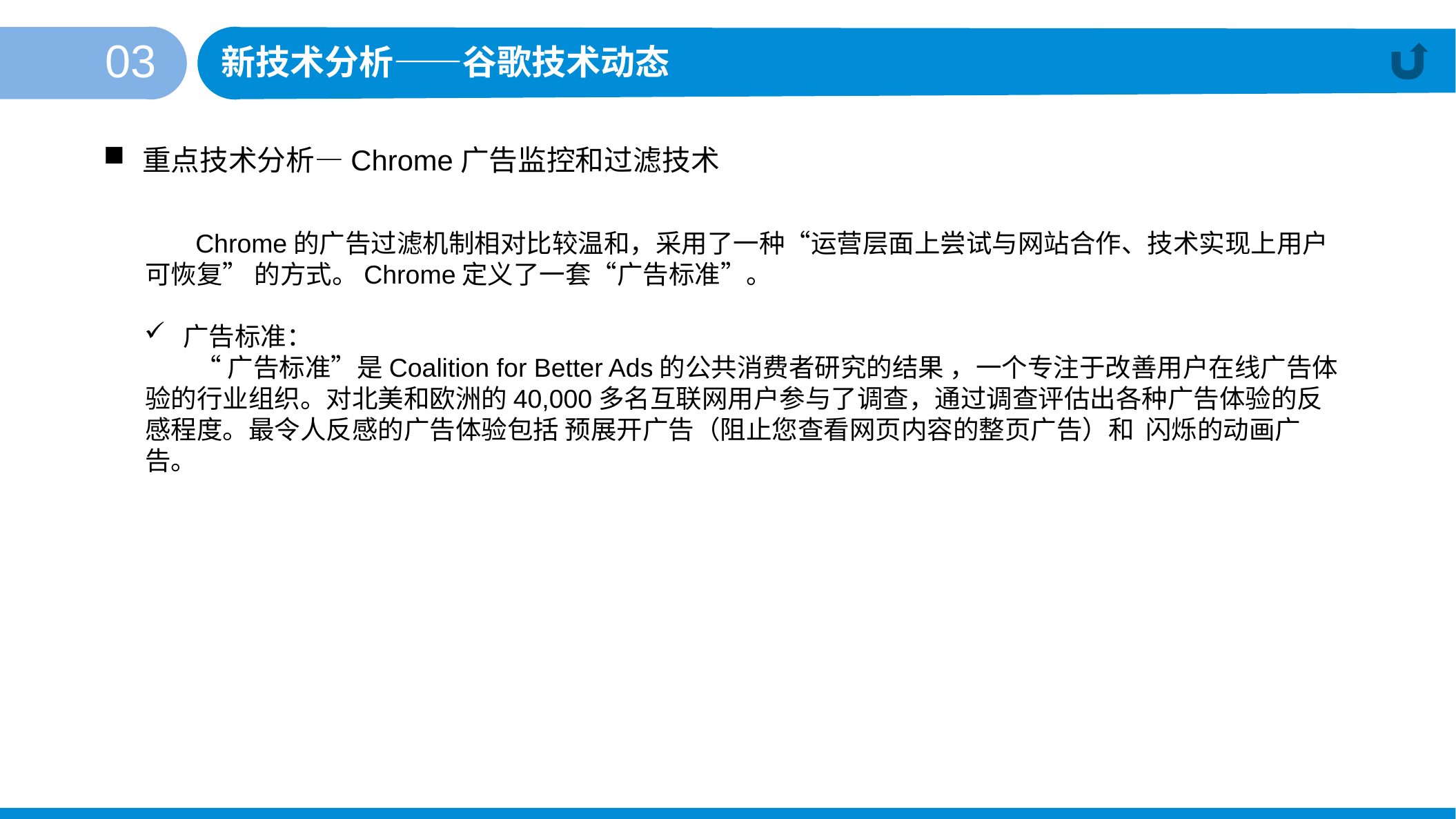

03

新技术分析——谷歌技术动态

重点技术分析—Chrome广告监控和过滤技术
Chrome的广告过滤机制相对比较温和，采用了一种“运营层面上尝试与网站合作、技术实现上用户可恢复” 的方式。Chrome定义了一套“广告标准”。

广告标准：
“广告标准”是Coalition for Better Ads的公共消费者研究的结果 ，一个专注于改善用户在线广告体验的行业组织。对北美和欧洲的40,000多名互联网用户参与了调查，通过调查评估出各种广告体验的反感程度。最令人反感的广告体验包括 预展开广告（阻止您查看网页内容的整页广告）和  闪烁的动画广告。